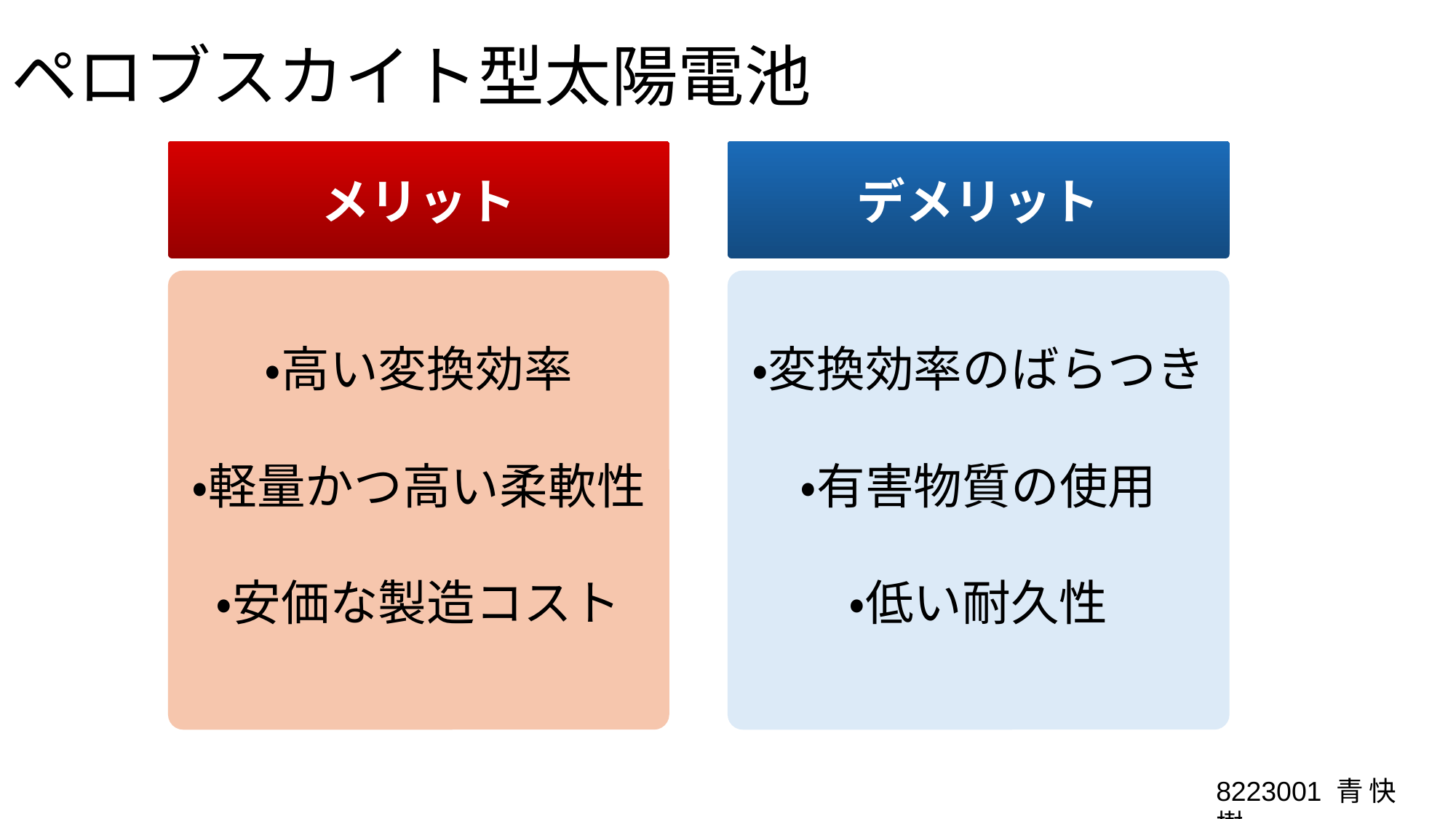

# ペロブスカイト型太陽電池
メリット
デメリット

・変換効率のばらつき

・有害物質の使用

・低い耐久性

・高い変換効率

・軽量かつ高い柔軟性

・安価な製造コスト
8223001 ⻘ 快樹